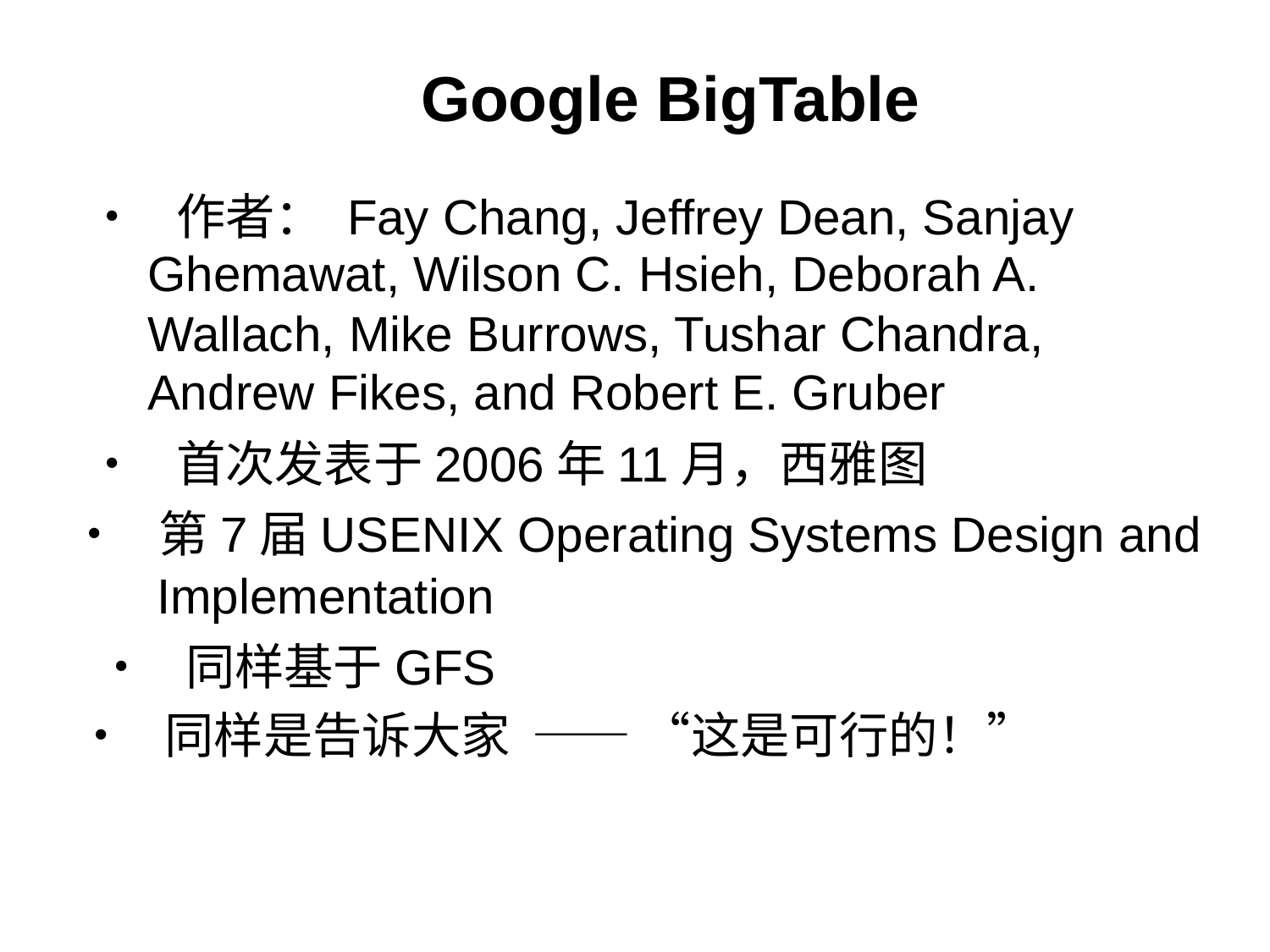

Google BigTable
•   作者： Fay Chang, Jeffrey Dean, Sanjay
	Ghemawat, Wilson C. Hsieh, Deborah A.
	Wallach, Mike Burrows, Tushar Chandra,
	Andrew Fikes, and Robert E. Gruber
•   首次发表于2006年11月，西雅图
•   第7届USENIX Operating Systems Design and
	Implementation
•   同样基于GFS
•   同样是告诉大家  —— “这是可行的！”